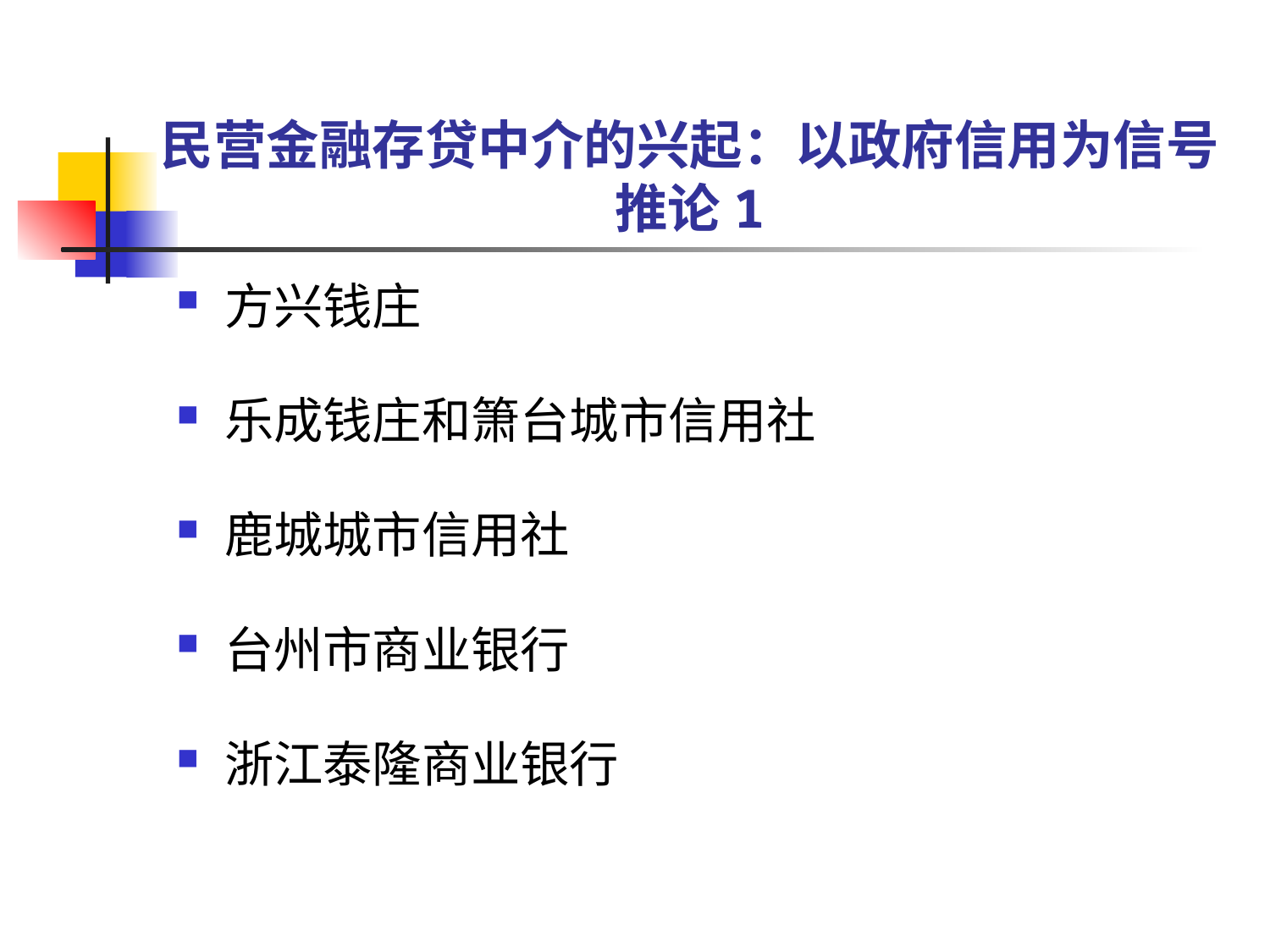

# 民营金融存贷中介的兴起：以政府信用为信号 推论1
方兴钱庄

乐成钱庄和箫台城市信用社

鹿城城市信用社

台州市商业银行

浙江泰隆商业银行